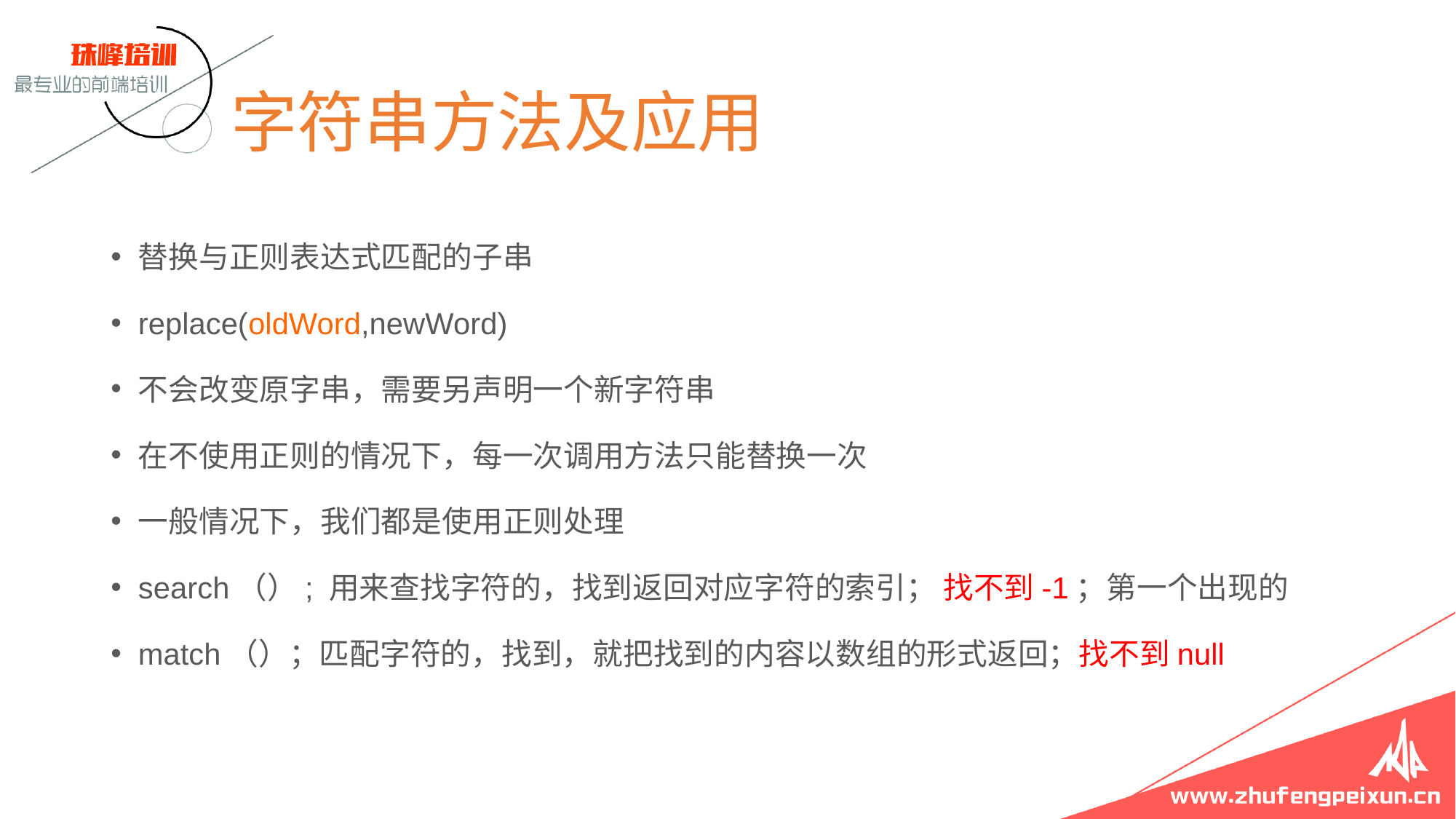

# 字符串方法及应用
替换与正则表达式匹配的子串
replace(oldWord,newWord)
不会改变原字串，需要另声明一个新字符串
在不使用正则的情况下，每一次调用方法只能替换一次
一般情况下，我们都是使用正则处理
search（）; 用来查找字符的，找到返回对应字符的索引； 找不到-1；第一个出现的
match（）；匹配字符的，找到，就把找到的内容以数组的形式返回；找不到null